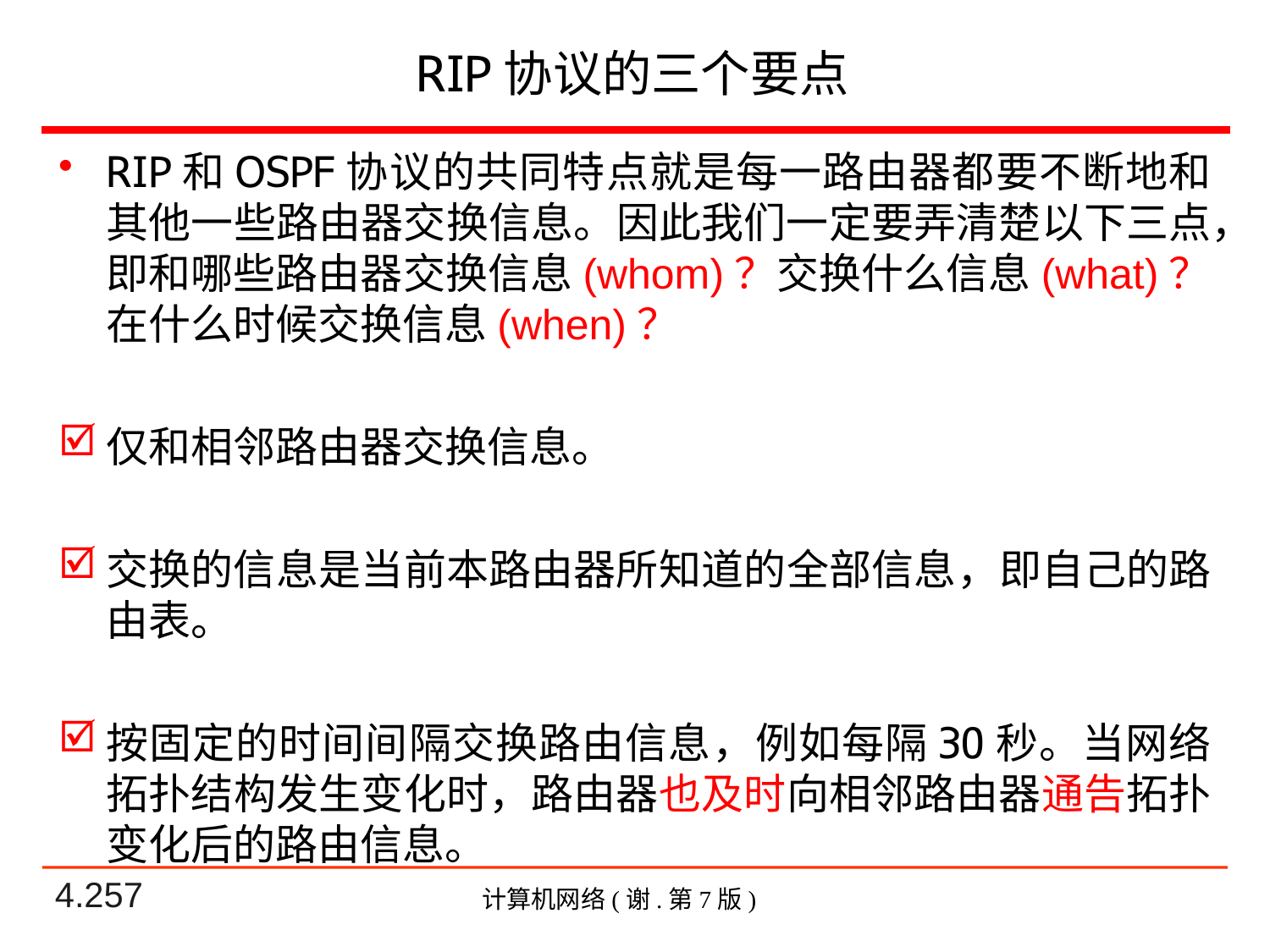

# RIP协议的三个要点
RIP和OSPF协议的共同特点就是每一路由器都要不断地和其他一些路由器交换信息。因此我们一定要弄清楚以下三点，即和哪些路由器交换信息(whom)？交换什么信息(what)？在什么时候交换信息(when)？

仅和相邻路由器交换信息。

交换的信息是当前本路由器所知道的全部信息，即自己的路由表。

按固定的时间间隔交换路由信息，例如每隔30秒。当网络拓扑结构发生变化时，路由器也及时向相邻路由器通告拓扑变化后的路由信息。